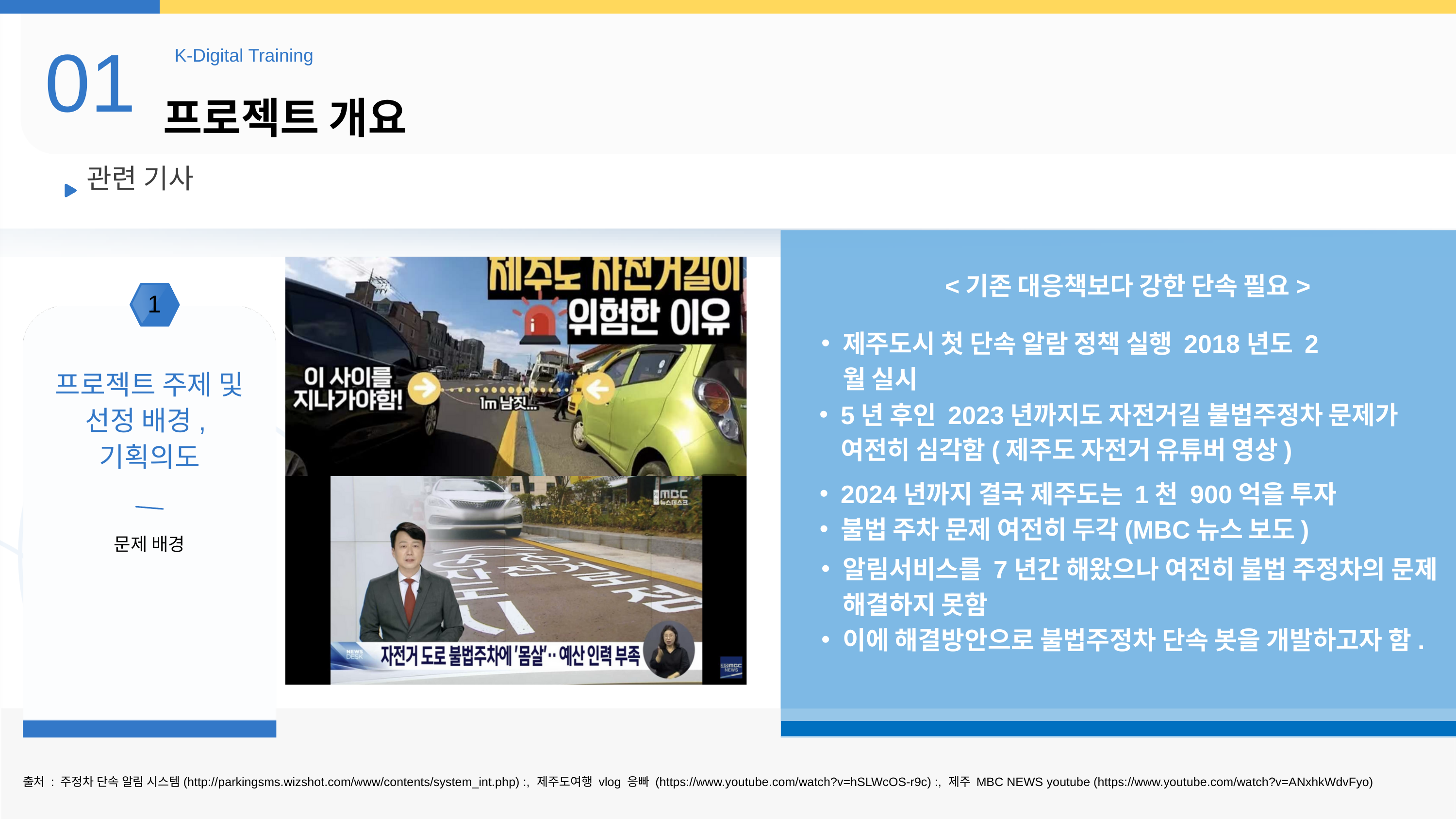

01

K-Digital Training
프로젝트 개요

관련 기사

 <기존 대응책보다 강한 단속 필요>

제주도시 첫 단속 알람 정책 실행 2018년도 2월 실시
5년 후인 2023년까지도 자전거길 불법주정차 문제가 여전히 심각함(제주도 자전거 유튜버 영상)
2024년까지 결국 제주도는 1천 900억을 투자
불법 주차 문제 여전히 두각(MBC뉴스 보도)

알림서비스를 7년간 해왔으나 여전히 불법 주정차의 문제 해결하지 못함
이에 해결방안으로 불법주정차 단속 봇을 개발하고자 함.

1

프로젝트 주제 및 선정 배경,
기획의도

문제 배경

출처 : 주정차 단속 알림 시스템(http://parkingsms.wizshot.com/www/contents/system_int.php) :, 제주도여행 vlog 응빠 (https://www.youtube.com/watch?v=hSLWcOS-r9c) :, 제주 MBC NEWS youtube (https://www.youtube.com/watch?v=ANxhkWdvFyo)